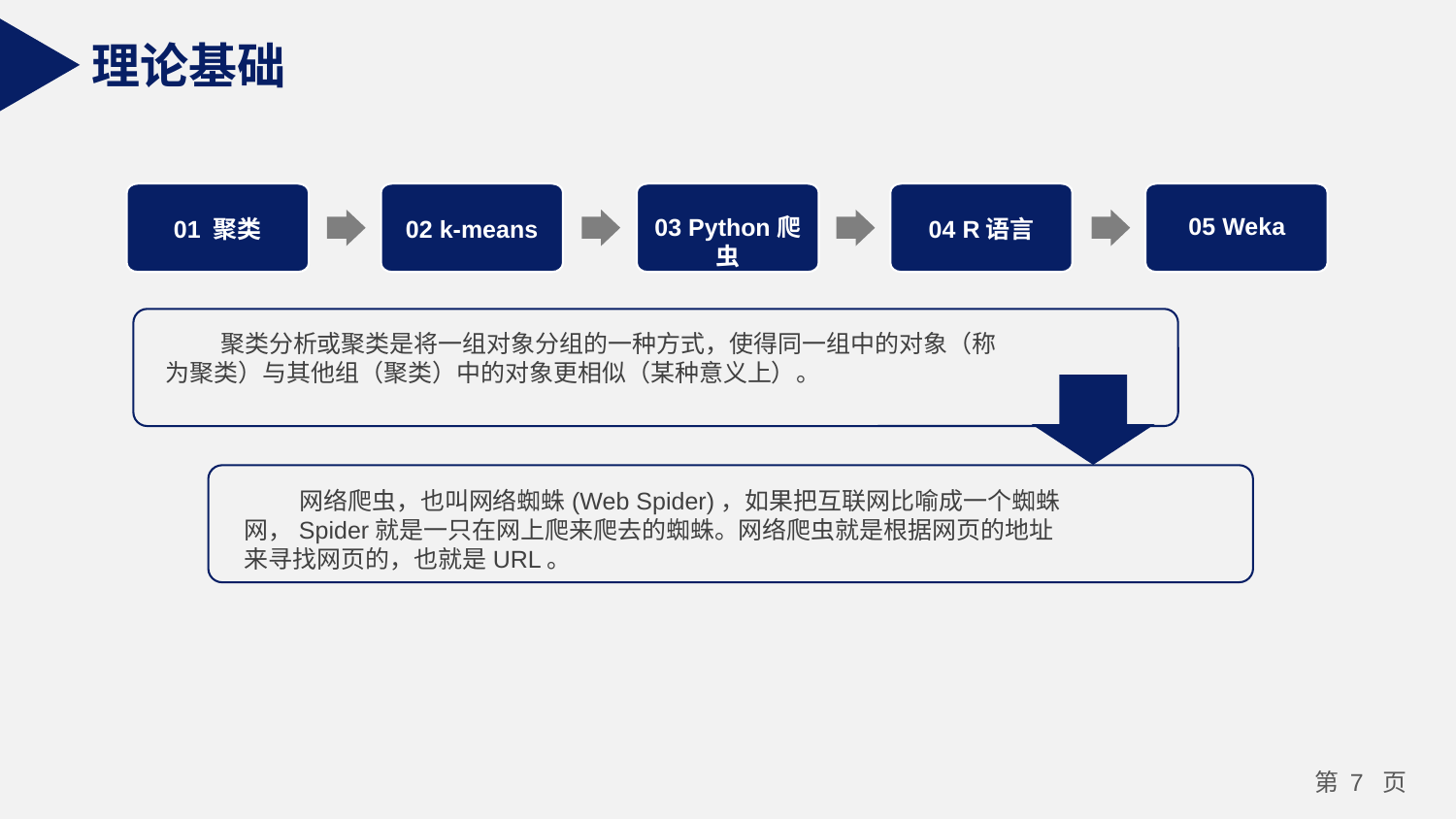

理论基础

03 Python爬虫
01 聚类
02 k-means
04 R语言

05 Weka

聚类分析或聚类是将一组对象分组的一种方式，使得同一组中的对象（称为聚类）与其他组（聚类）中的对象更相似（某种意义上）。

网络爬虫，也叫网络蜘蛛(Web Spider)，如果把互联网比喻成一个蜘蛛网，Spider就是一只在网上爬来爬去的蜘蛛。网络爬虫就是根据网页的地址来寻找网页的，也就是URL。